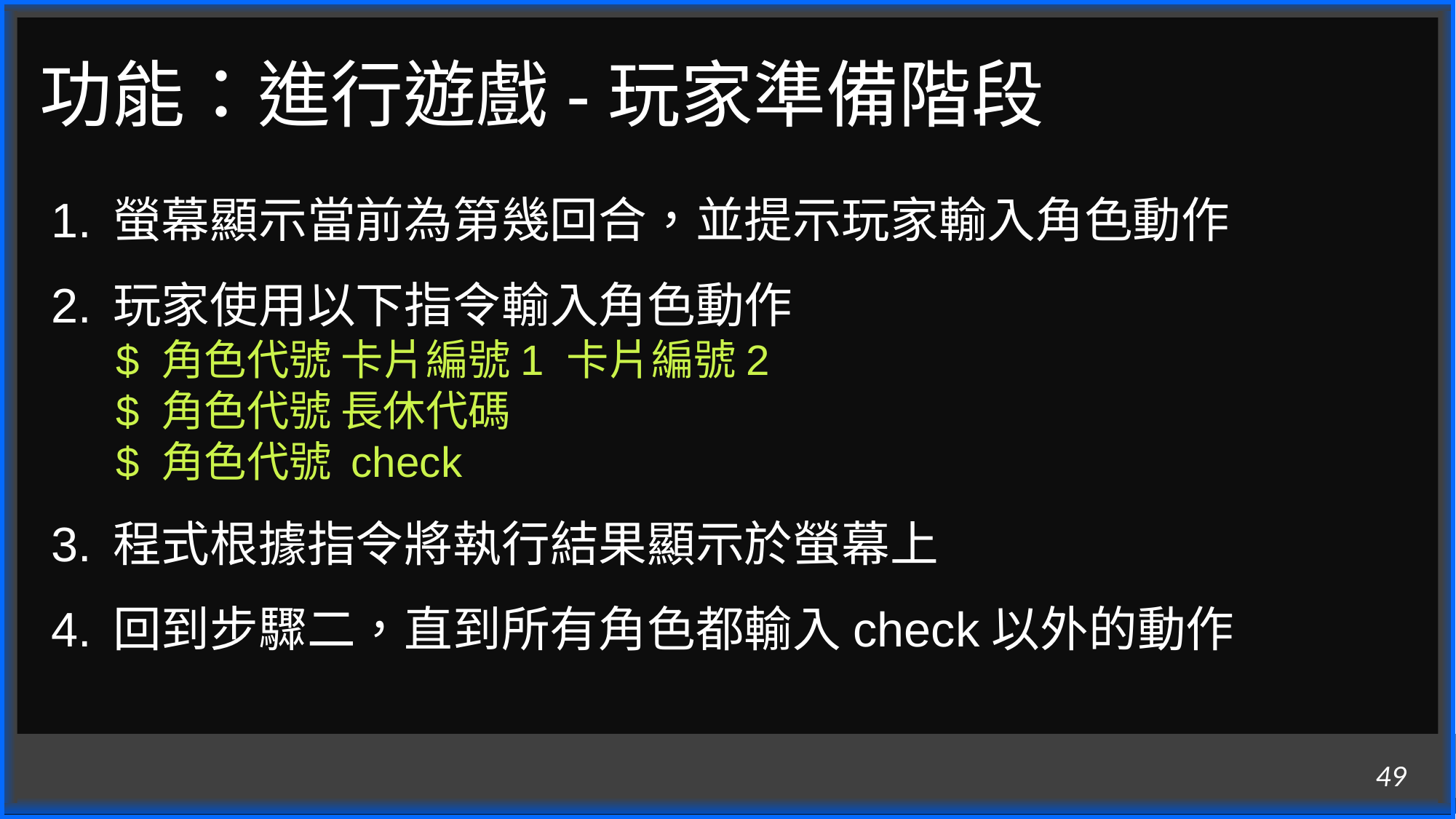

# 功能：進行遊戲-玩家準備階段
螢幕顯示當前為第幾回合，並提示玩家輸入角色動作
玩家使用以下指令輸入角色動作
$ 角色代號 卡片編號1 卡片編號2
$ 角色代號 長休代碼
$ 角色代號 check
程式根據指令將執行結果顯示於螢幕上
回到步驟二，直到所有角色都輸入check以外的動作